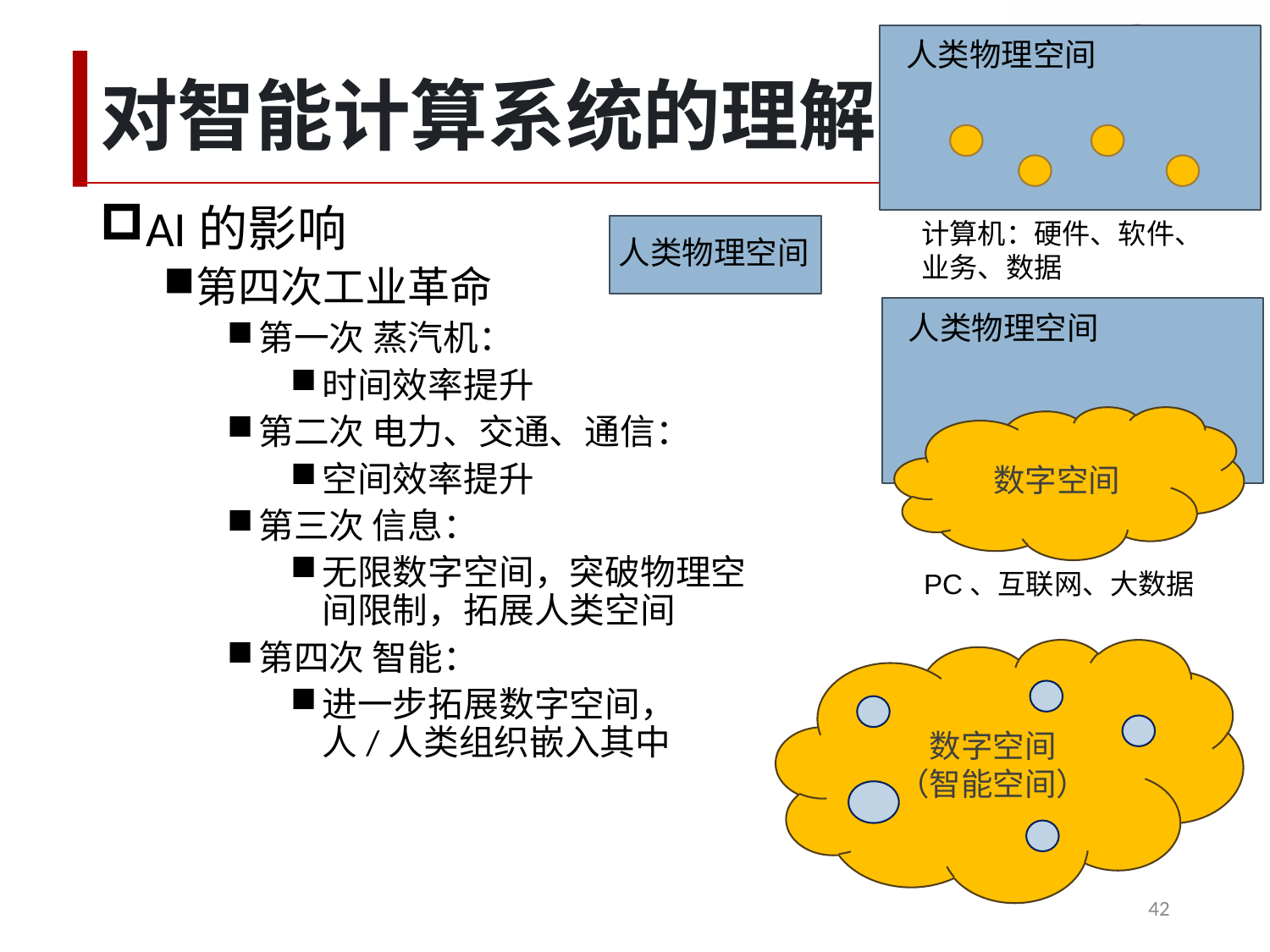

人类物理空间
# 对智能计算系统的理解

AI的影响
第四次工业革命
第一次 蒸汽机：
时间效率提升
第二次 电力、交通、通信：
空间效率提升
第三次 信息：
无限数字空间，突破物理空间限制，拓展人类空间
第四次 智能：
进一步拓展数字空间，人/人类组织嵌入其中

计算机：硬件、软件、业务、数据

人类物理空间

人类物理空间
数字空间
PC、互联网、大数据
数字空间
（智能空间）

42